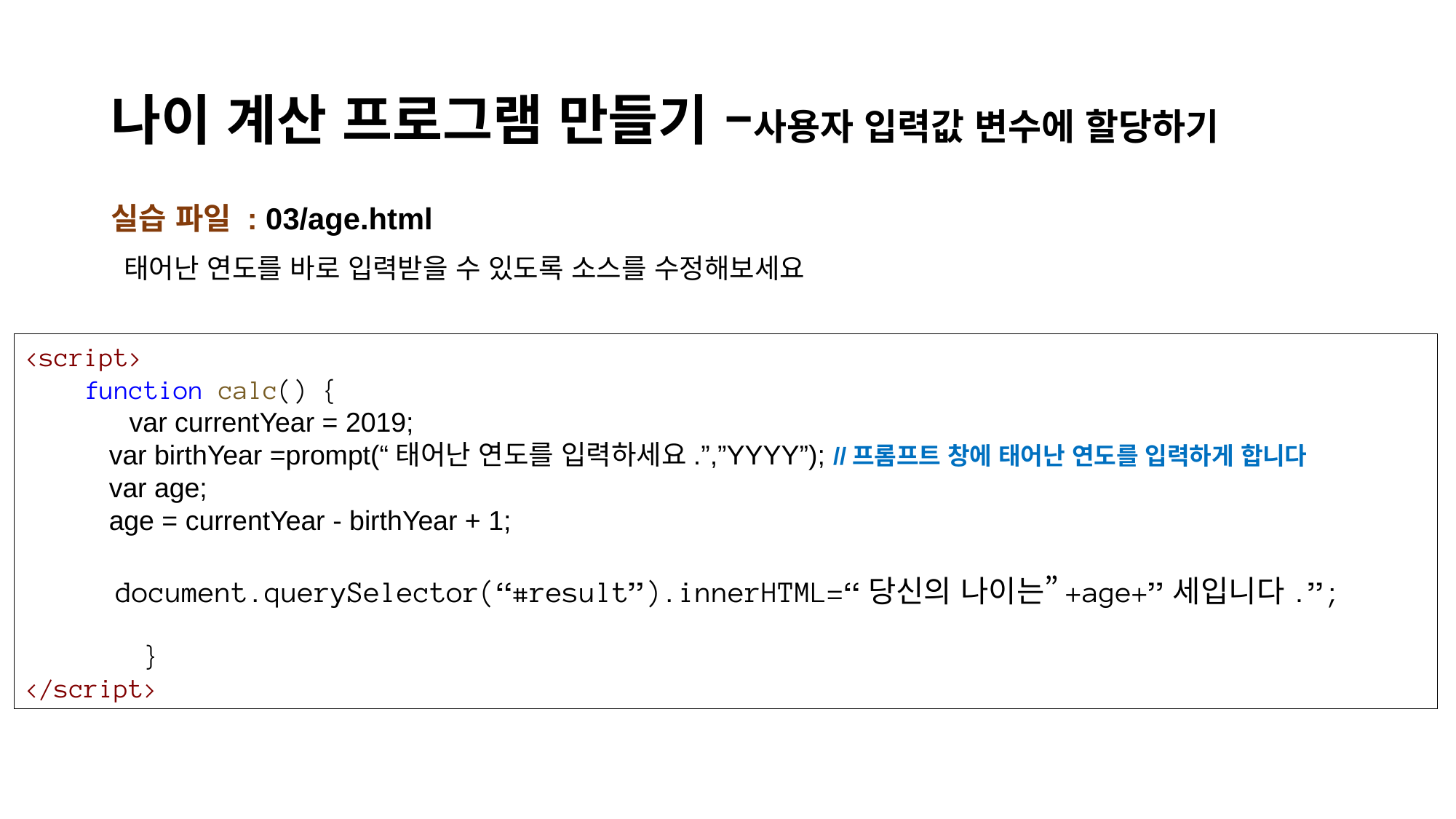

# 나이 계산 프로그램 만들기 –사용자 입력값 변수에 할당하기
실습 파일 : 03/age.html
태어난 연도를 바로 입력받을 수 있도록 소스를 수정해보세요
<script>
    function calc() {
       var currentYear = 2019;
           var birthYear =prompt(“태어난 연도를 입력하세요.”,”YYYY”); //프롬프트 창에 태어난 연도를 입력하게 합니다
           var age;
           age = currentYear - birthYear + 1;

     document.querySelector(“#result”).innerHTML=“당신의 나이는”+age+”세입니다.”;

        }
</script>